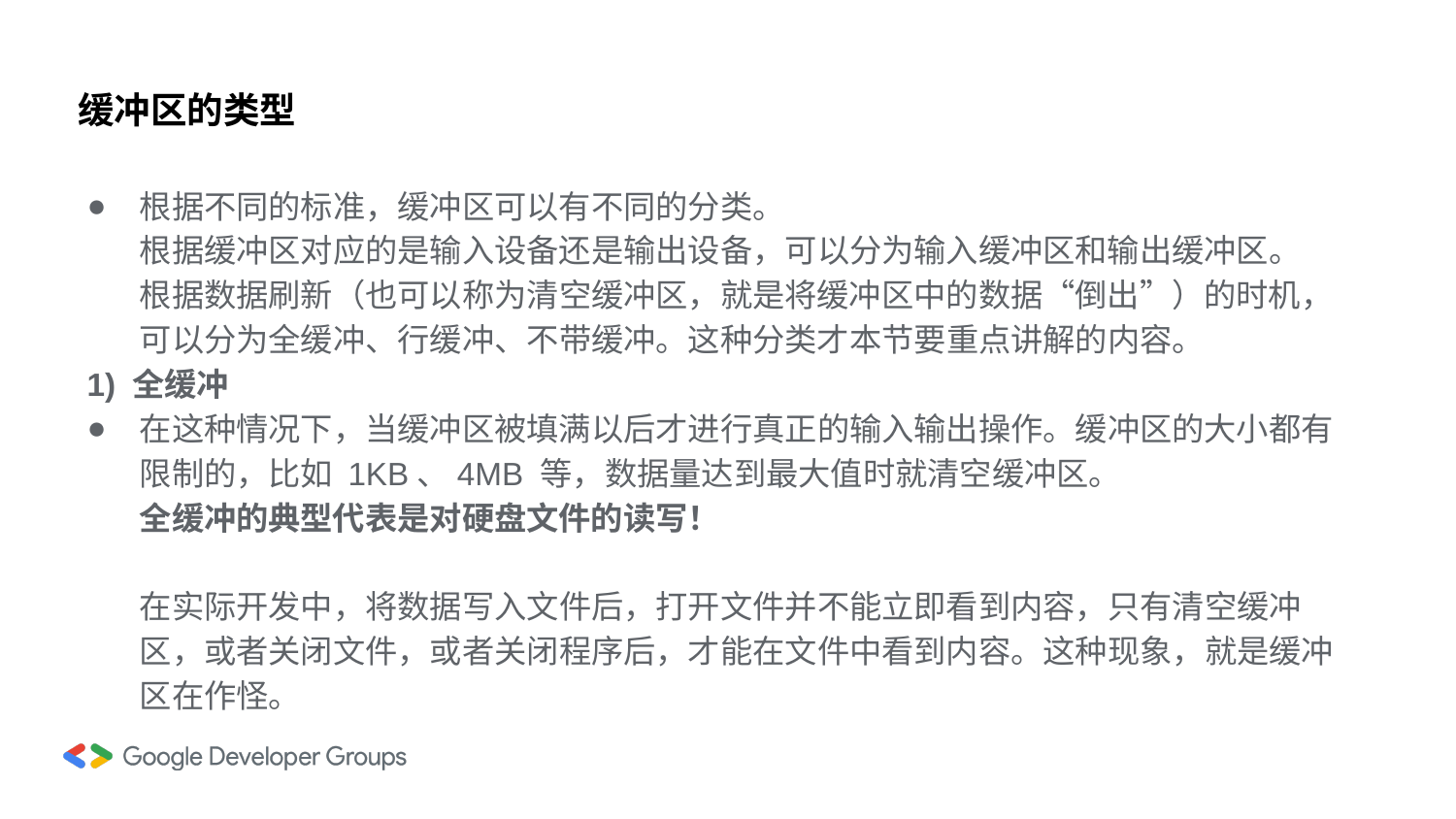

# 缓冲区的类型
根据不同的标准，缓冲区可以有不同的分类。
根据缓冲区对应的是输入设备还是输出设备，可以分为输入缓冲区和输出缓冲区。
根据数据刷新（也可以称为清空缓冲区，就是将缓冲区中的数据“倒出”）的时机，可以分为全缓冲、行缓冲、不带缓冲。这种分类才本节要重点讲解的内容。
1) 全缓冲
在这种情况下，当缓冲区被填满以后才进行真正的输入输出操作。缓冲区的大小都有限制的，比如 1KB、4MB 等，数据量达到最大值时就清空缓冲区。
全缓冲的典型代表是对硬盘文件的读写！
在实际开发中，将数据写入文件后，打开文件并不能立即看到内容，只有清空缓冲区，或者关闭文件，或者关闭程序后，才能在文件中看到内容。这种现象，就是缓冲区在作怪。